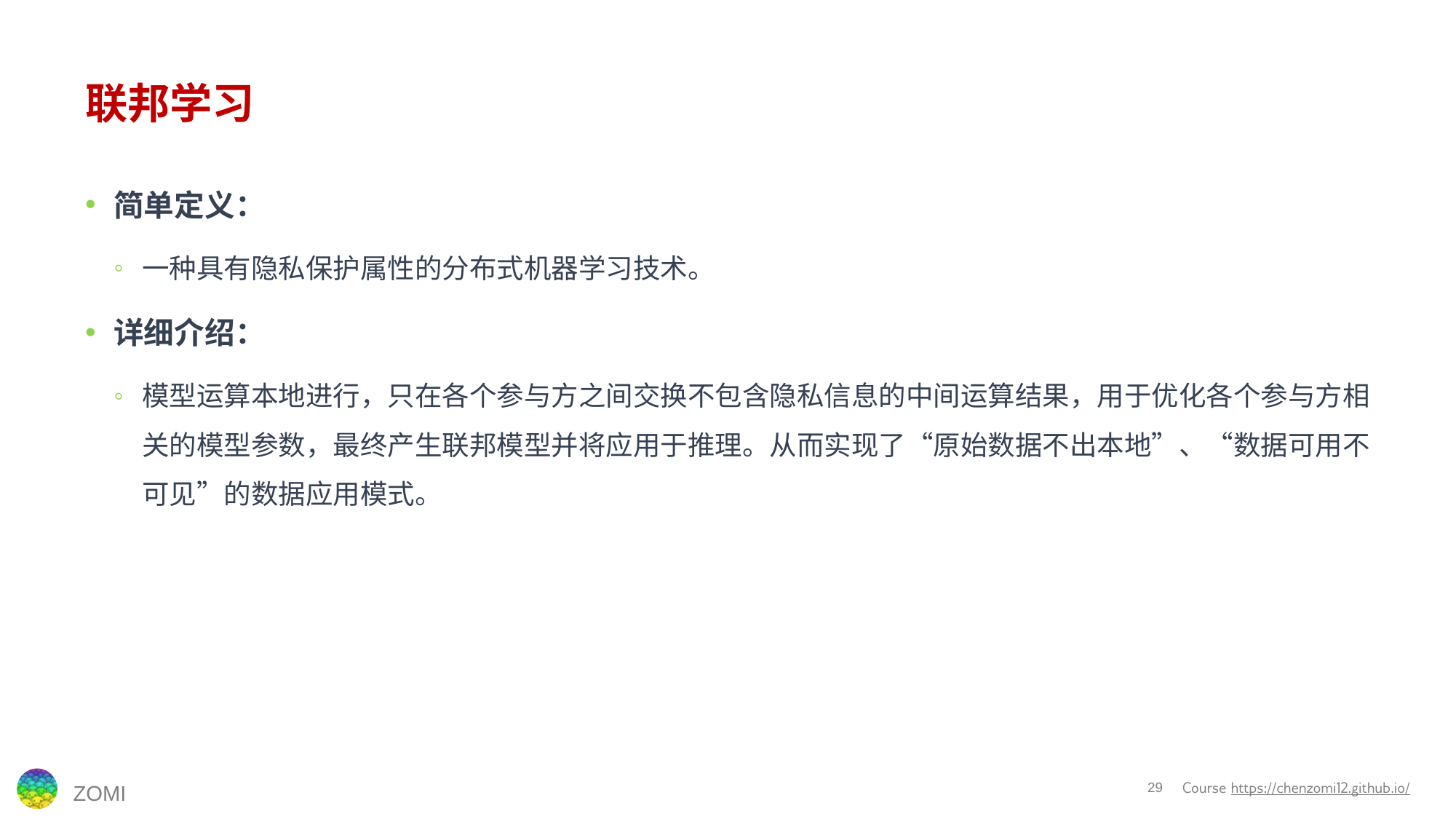

# 联邦学习
简单定义：
一种具有隐私保护属性的分布式机器学习技术。
详细介绍：
模型运算本地进行，只在各个参与方之间交换不包含隐私信息的中间运算结果，用于优化各个参与方相关的模型参数，最终产生联邦模型并将应用于推理。从而实现了“原始数据不出本地”、“数据可用不可见”的数据应用模式。